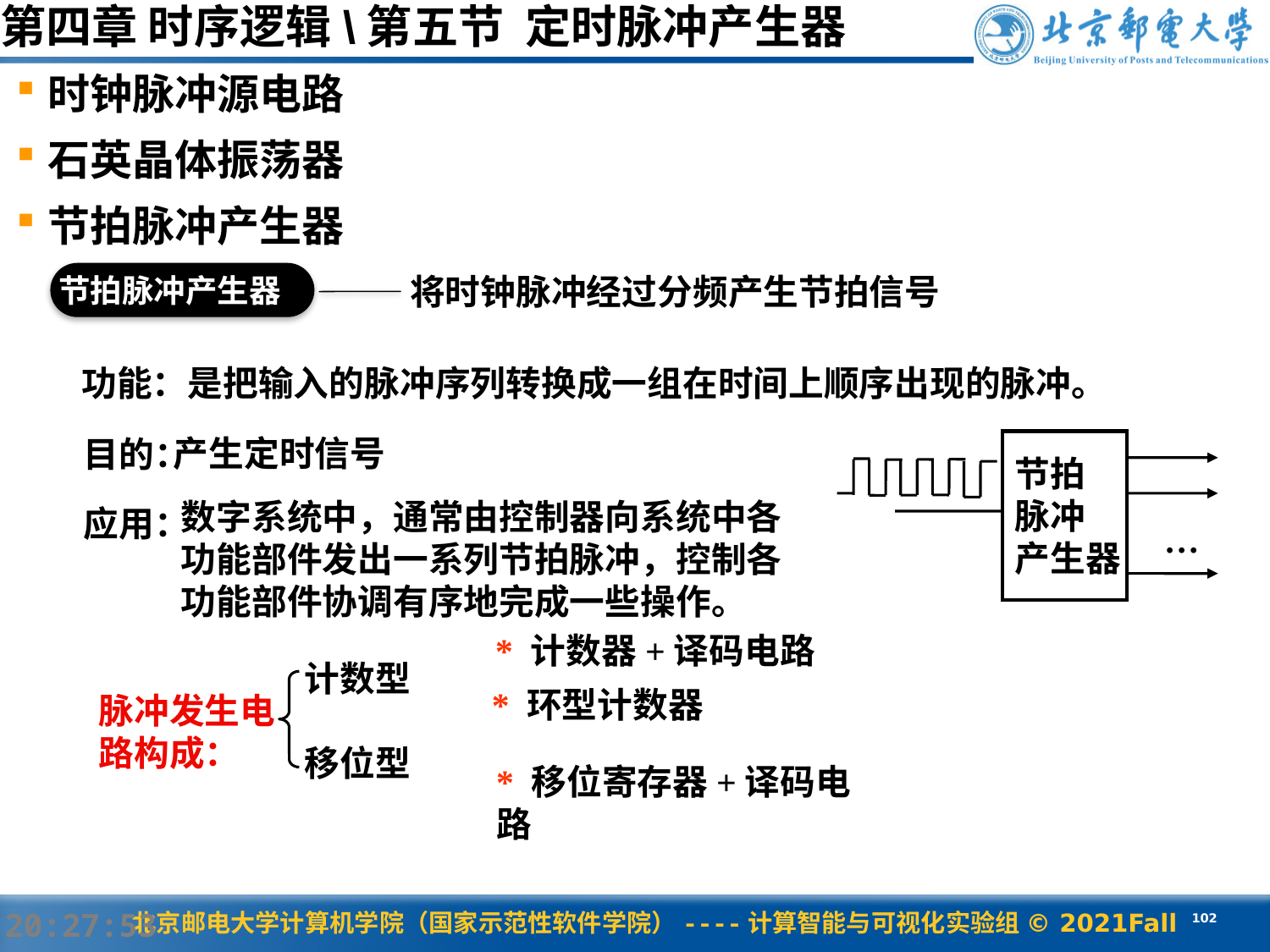

第四章 时序逻辑\第五节  定时脉冲产生器
时钟脉冲源电路
石英晶体振荡器
节拍脉冲产生器
节拍脉冲产生器

将时钟脉冲经过分频产生节拍信号
功能：是把输入的脉冲序列转换成一组在时间上顺序出现的脉冲。
产生定时信号
目的：
节拍
脉冲
产生器

…

应用：
数字系统中，通常由控制器向系统中各功能部件发出一系列节拍脉冲，控制各功能部件协调有序地完成一些操作。
* 计数器+译码电路
计数型

移位型

* 环型计数器
脉冲发生电路构成：
* 移位寄存器+译码电路